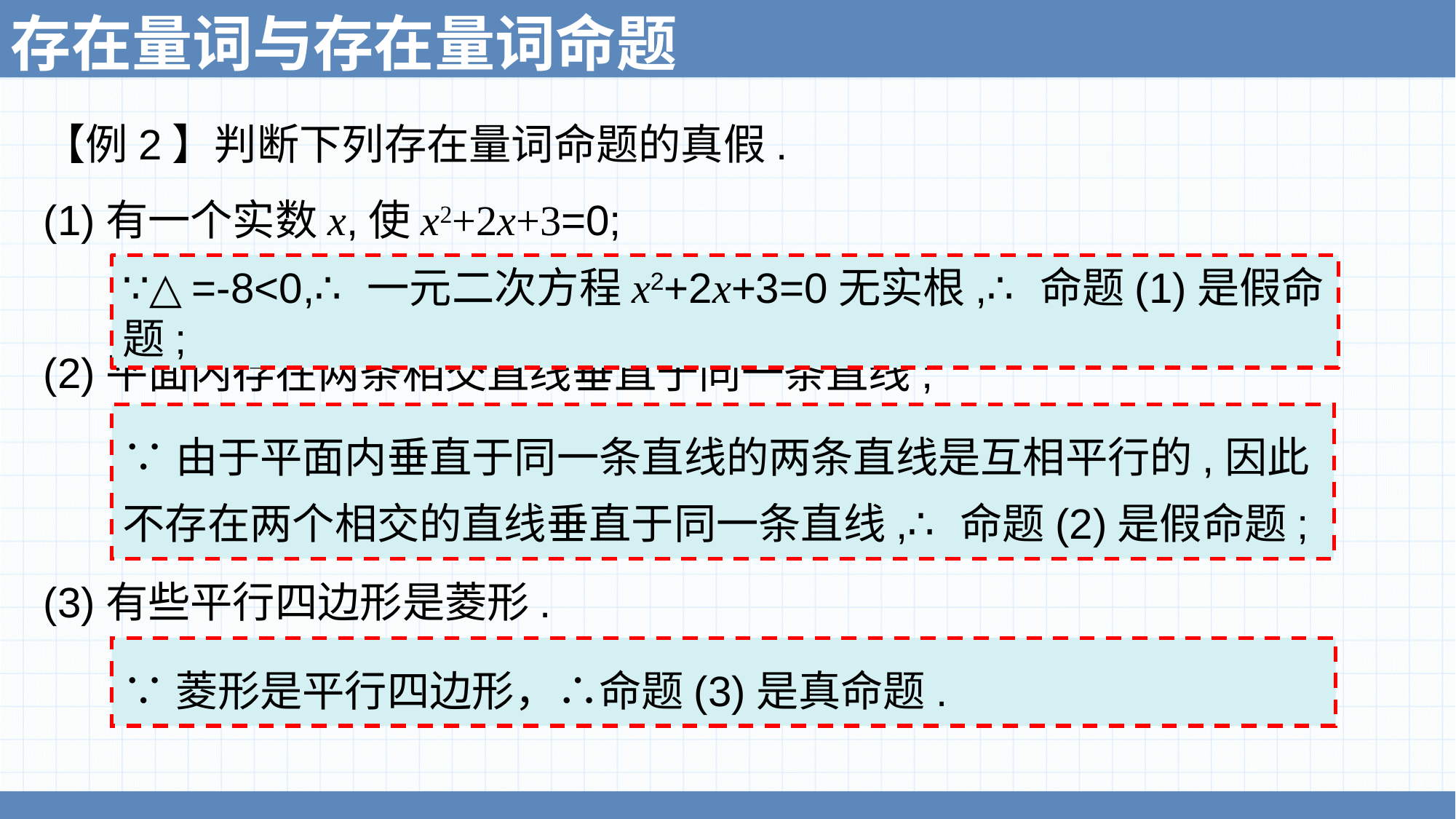

存在量词与存在量词命题
【例2】判断下列存在量词命题的真假.
(1)有一个实数x,使x2+2x+3=0;

(2)平面内存在两条相交直线垂直于同一条直线;

(3)有些平行四边形是菱形.

∵△=-8<0,∴一元二次方程x2+2x+3=0无实根,∴命题(1)是假命题;
∵由于平面内垂直于同一条直线的两条直线是互相平行的,因此
不存在两个相交的直线垂直于同一条直线,∴命题(2)是假命题;
∵菱形是平行四边形，∴命题(3)是真命题.